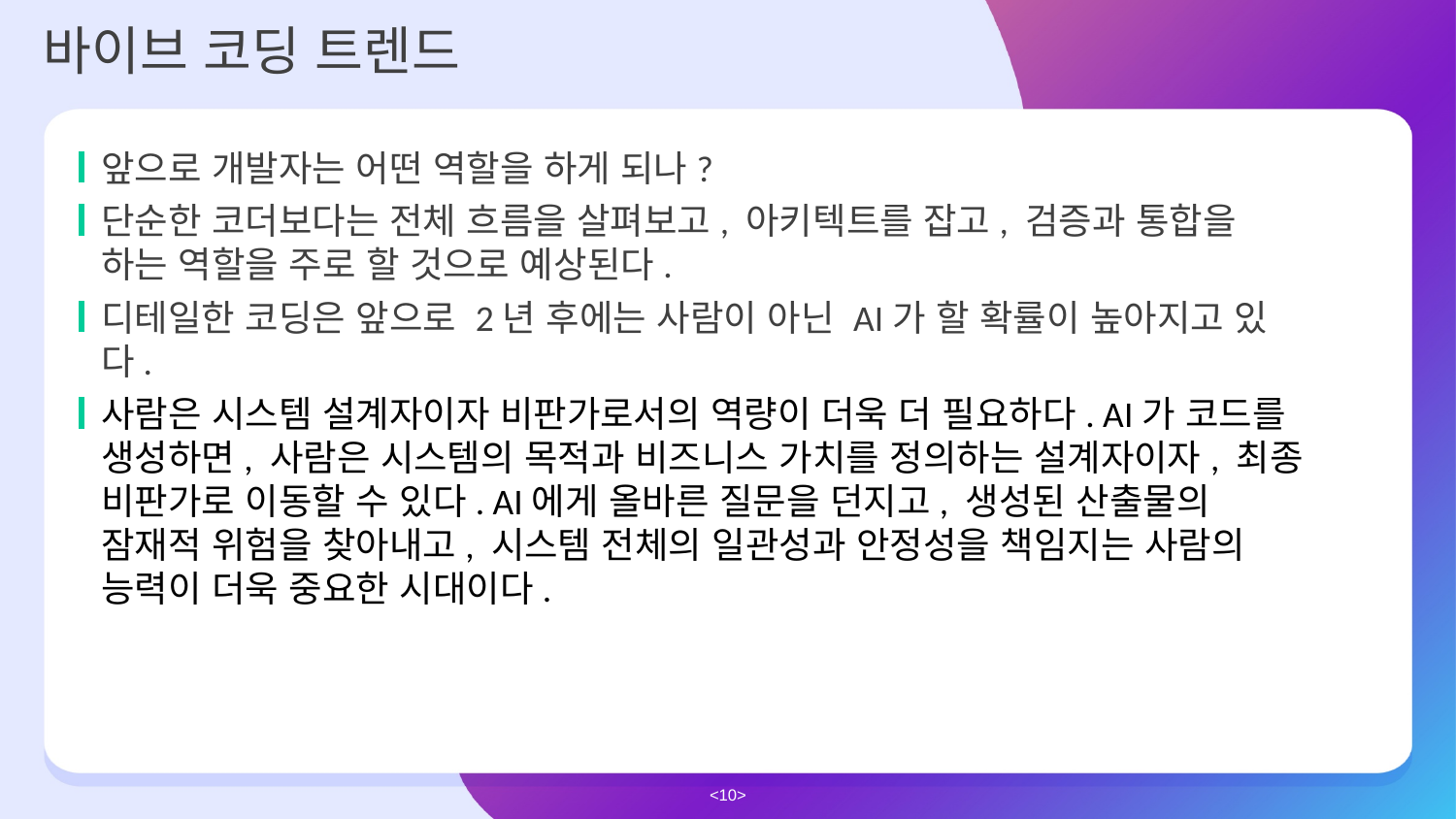

바이브 코딩 트렌드
앞으로 개발자는 어떤 역할을 하게 되나?
단순한 코더보다는 전체 흐름을 살펴보고, 아키텍트를 잡고, 검증과 통합을 하는 역할을 주로 할 것으로 예상된다.
디테일한 코딩은 앞으로 2년 후에는 사람이 아닌 AI가 할 확률이 높아지고 있다.
사람은 시스템 설계자이자 비판가로서의 역량이 더욱 더 필요하다. AI가 코드를 생성하면, 사람은 시스템의 목적과 비즈니스 가치를 정의하는 설계자이자, 최종 비판가로 이동할 수 있다. AI에게 올바른 질문을 던지고, 생성된 산출물의 잠재적 위험을 찾아내고, 시스템 전체의 일관성과 안정성을 책임지는 사람의 능력이 더욱 중요한 시대이다.